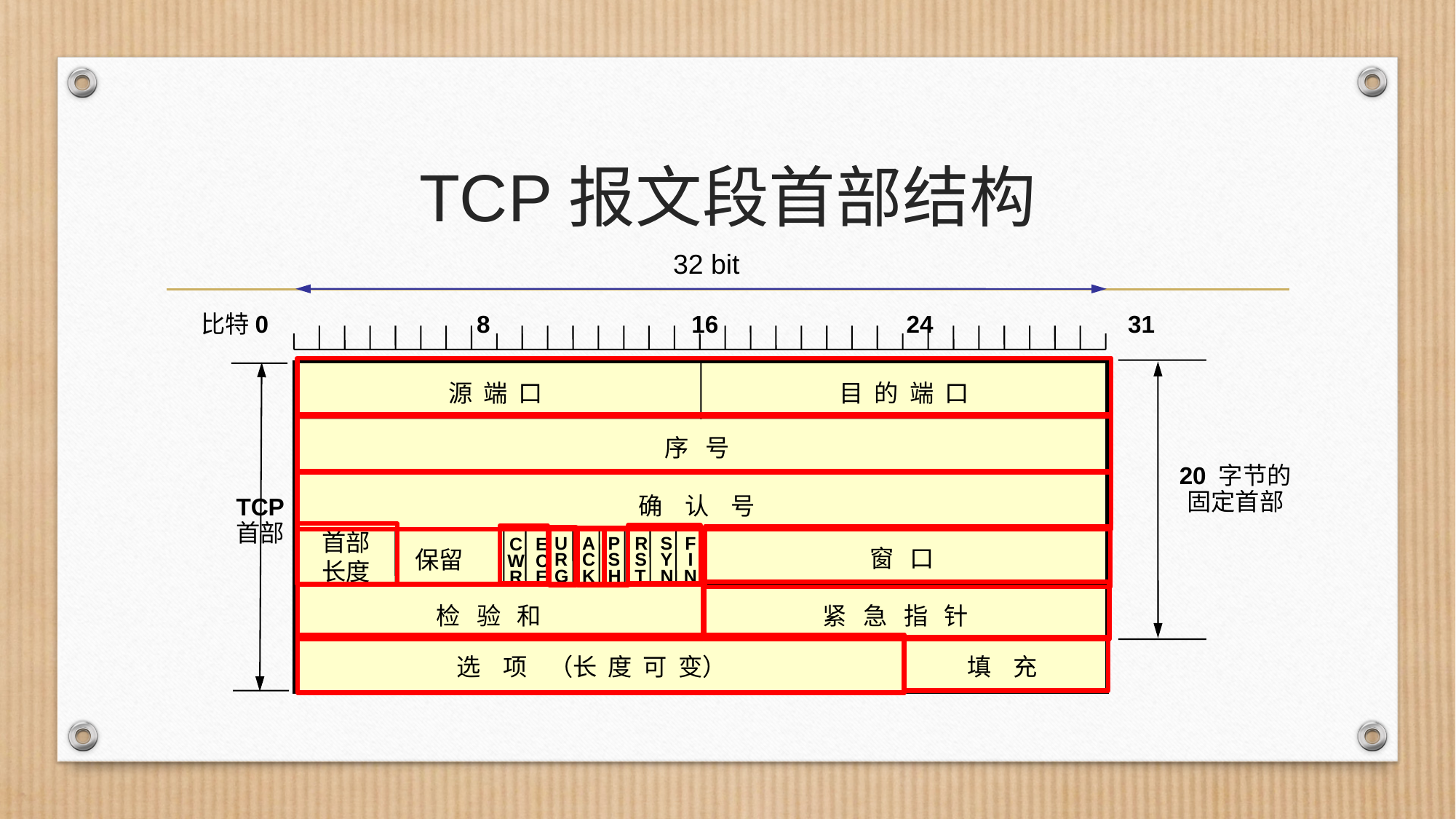

# TCP报文段首部结构
32 bit

比特0                               8                              16                            24                             31

源  端  口
目  的  端  口

序   号

确    认    号
TCP
首部
首部
长度

U
R
G
A
C
K
P
S
H
R
S
T
S
Y
N
F
I
N
窗   口
保留

检   验   和
紧   急   指   针

选    项    （长  度  可  变）
填    充

20 字节的
固定首部
ECE
C
W
R